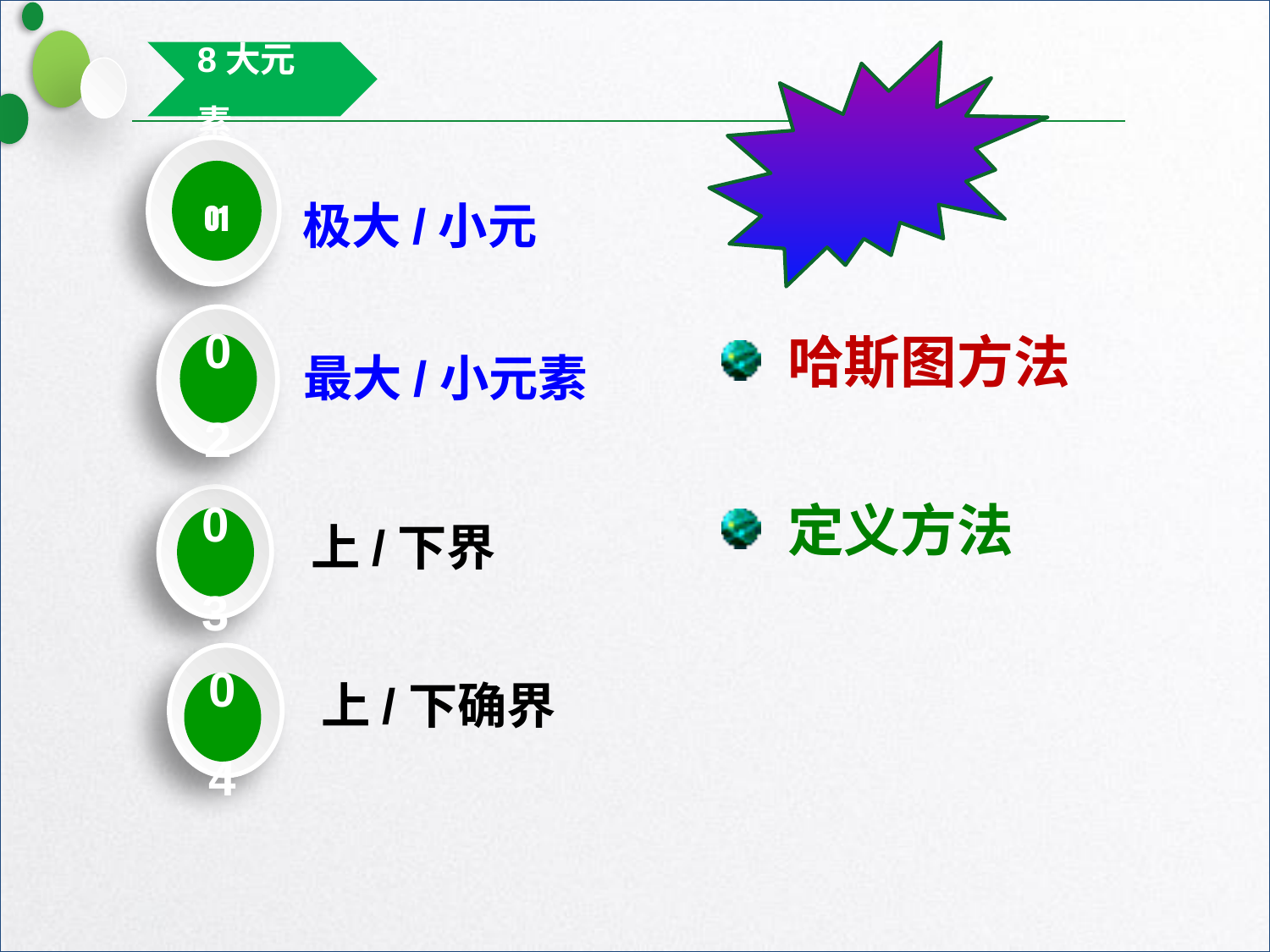

8大元素

01
极大/小元
 哈斯图方法

最大/小元素
02
 定义方法

03
上/下界

04
上/下确界